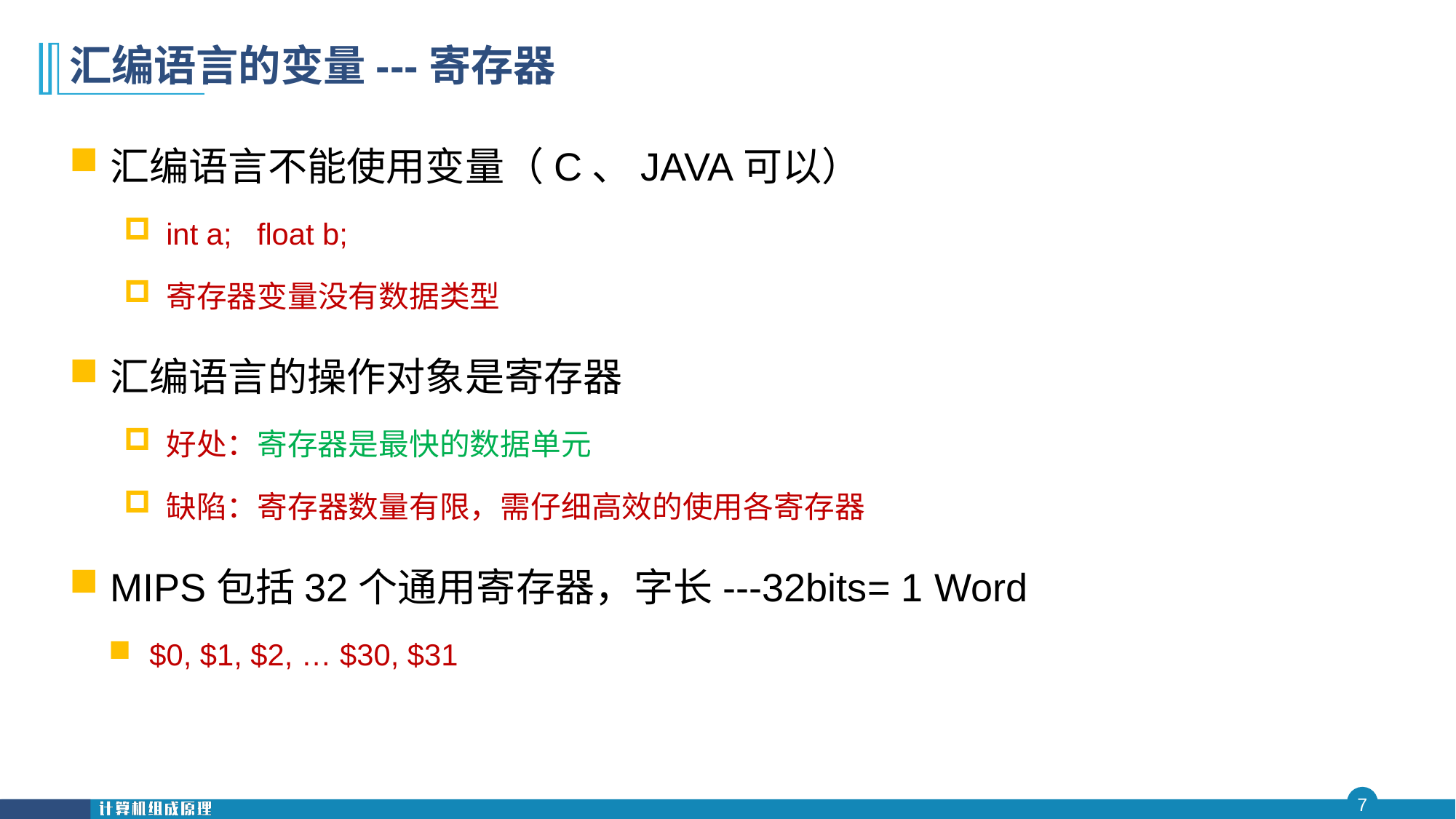

# 汇编语言的变量---寄存器
汇编语言不能使用变量（C、JAVA可以）
int a;   float b;
寄存器变量没有数据类型
汇编语言的操作对象是寄存器
好处：寄存器是最快的数据单元
缺陷：寄存器数量有限，需仔细高效的使用各寄存器
MIPS包括32个通用寄存器，字长---32bits= 1 Word
$0, $1, $2, … $30, $31